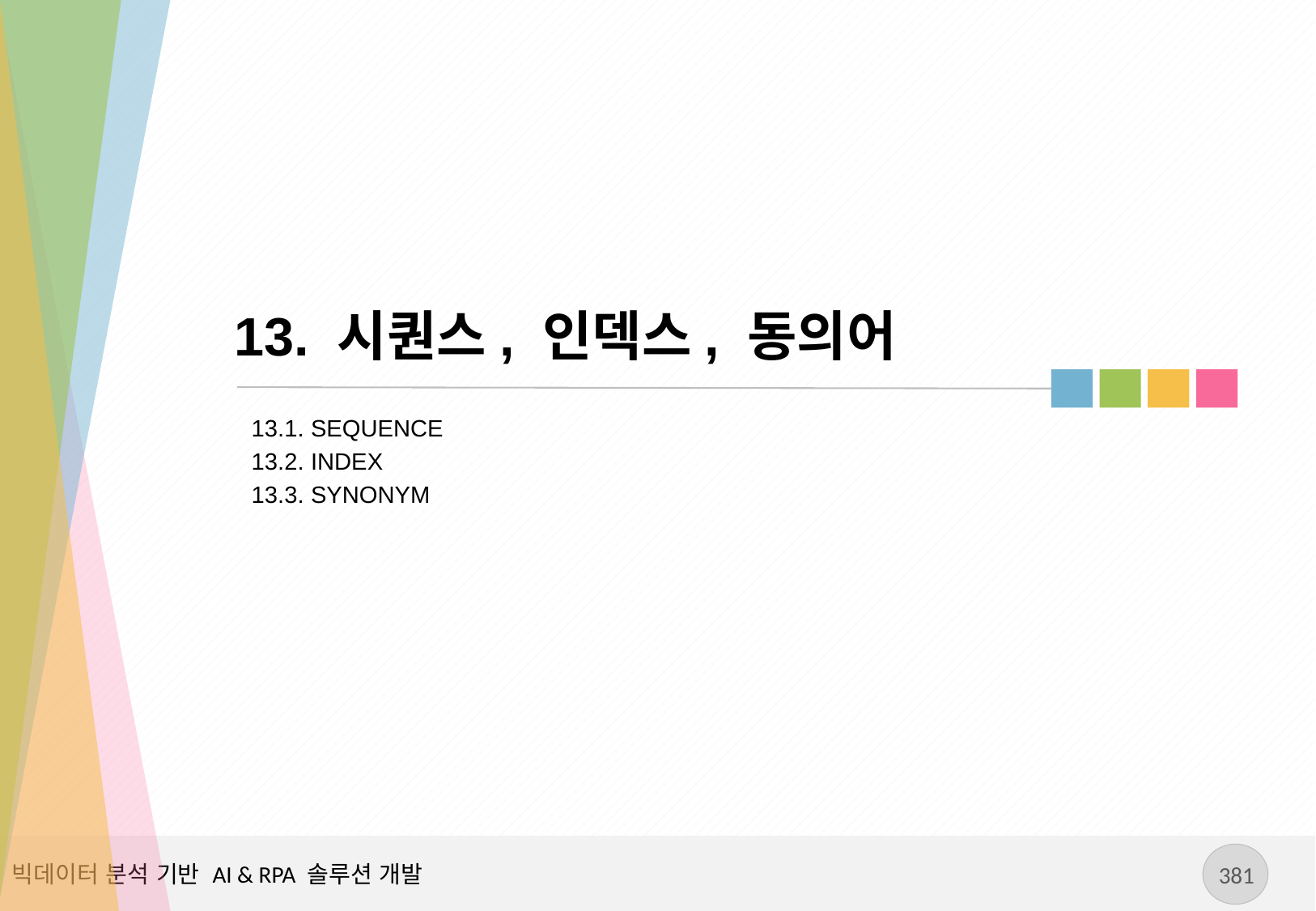

# 13. 시퀀스, 인덱스, 동의어
13.1. SEQUENCE
13.2. INDEX
13.3. SYNONYM